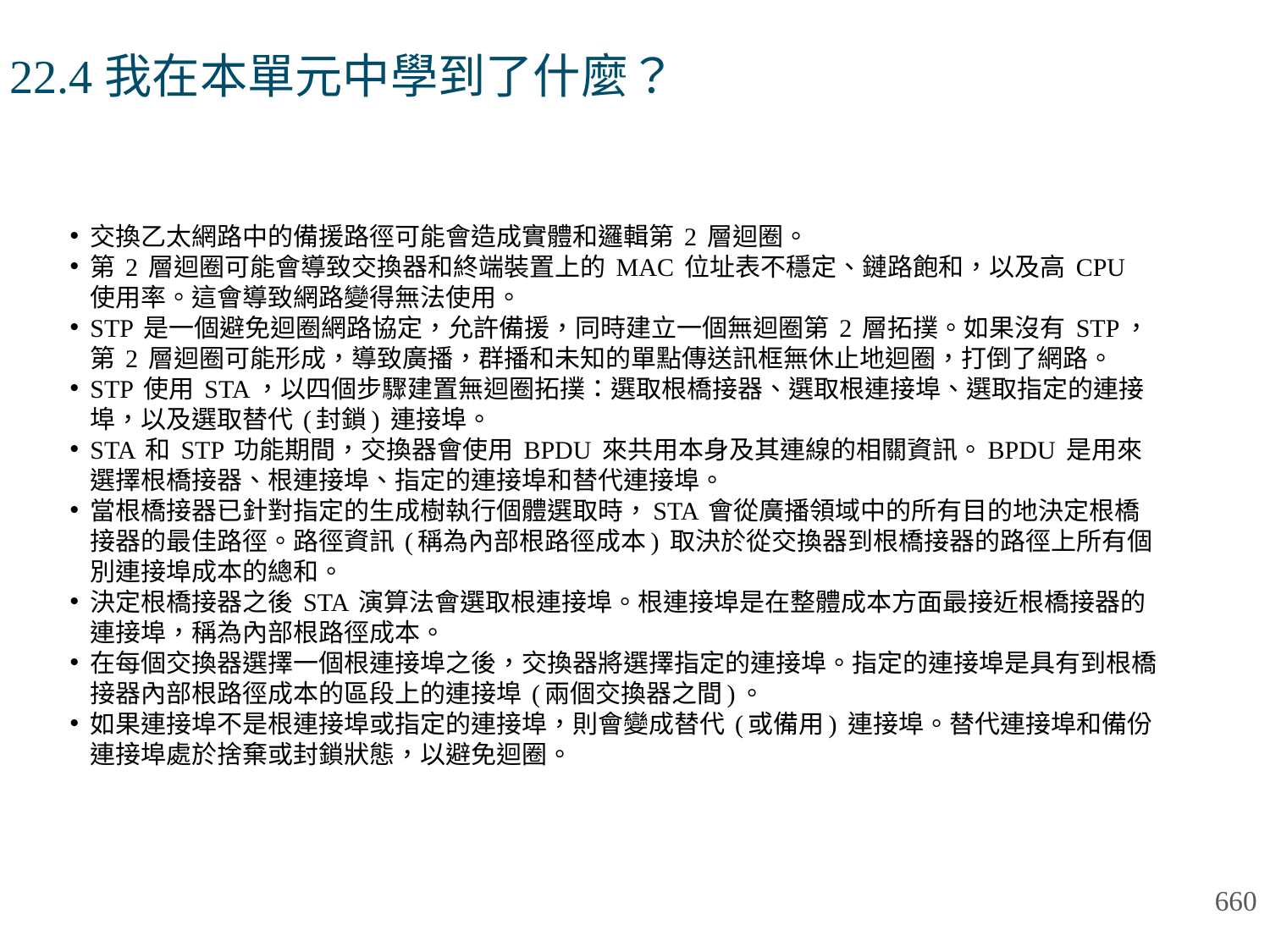

# 22.4我在本單元中學到了什麼？
交換乙太網路中的備援路徑可能會造成實體和邏輯第 2 層迴圈。
第 2 層迴圈可能會導致交換器和終端裝置上的 MAC 位址表不穩定、鏈路飽和，以及高 CPU 使用率。這會導致網路變得無法使用。
STP 是一個避免迴圈網路協定，允許備援，同時建立一個無迴圈第 2 層拓撲。如果沒有 STP，第 2 層迴圈可能形成，導致廣播，群播和未知的單點傳送訊框無休止地迴圈，打倒了網路。
STP 使用 STA，以四個步驟建置無迴圈拓撲：選取根橋接器、選取根連接埠、選取指定的連接埠，以及選取替代 (封鎖) 連接埠。
STA 和 STP 功能期間，交換器會使用 BPDU 來共用本身及其連線的相關資訊。BPDU 是用來選擇根橋接器、根連接埠、指定的連接埠和替代連接埠。
當根橋接器已針對指定的生成樹執行個體選取時，STA 會從廣播領域中的所有目的地決定根橋接器的最佳路徑。路徑資訊 (稱為內部根路徑成本) 取決於從交換器到根橋接器的路徑上所有個別連接埠成本的總和。
決定根橋接器之後 STA 演算法會選取根連接埠。根連接埠是在整體成本方面最接近根橋接器的連接埠，稱為內部根路徑成本。
在每個交換器選擇一個根連接埠之後，交換器將選擇指定的連接埠。指定的連接埠是具有到根橋接器內部根路徑成本的區段上的連接埠 (兩個交換器之間)。
如果連接埠不是根連接埠或指定的連接埠，則會變成替代 (或備用) 連接埠。替代連接埠和備份連接埠處於捨棄或封鎖狀態，以避免迴圈。

660